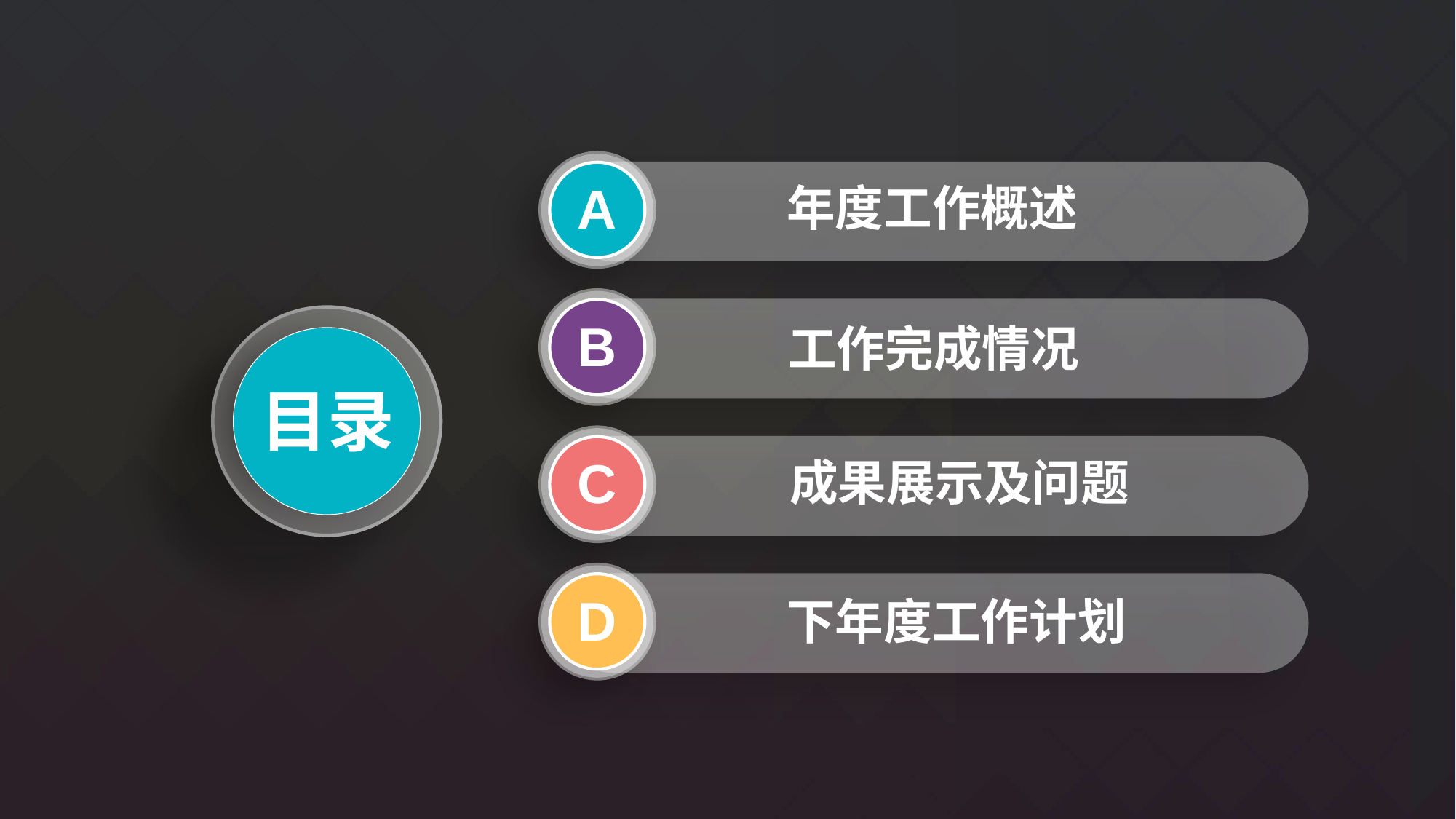

A
年度工作概述

B
工作完成情况

目录

C
成果展示及问题

D
下年度工作计划